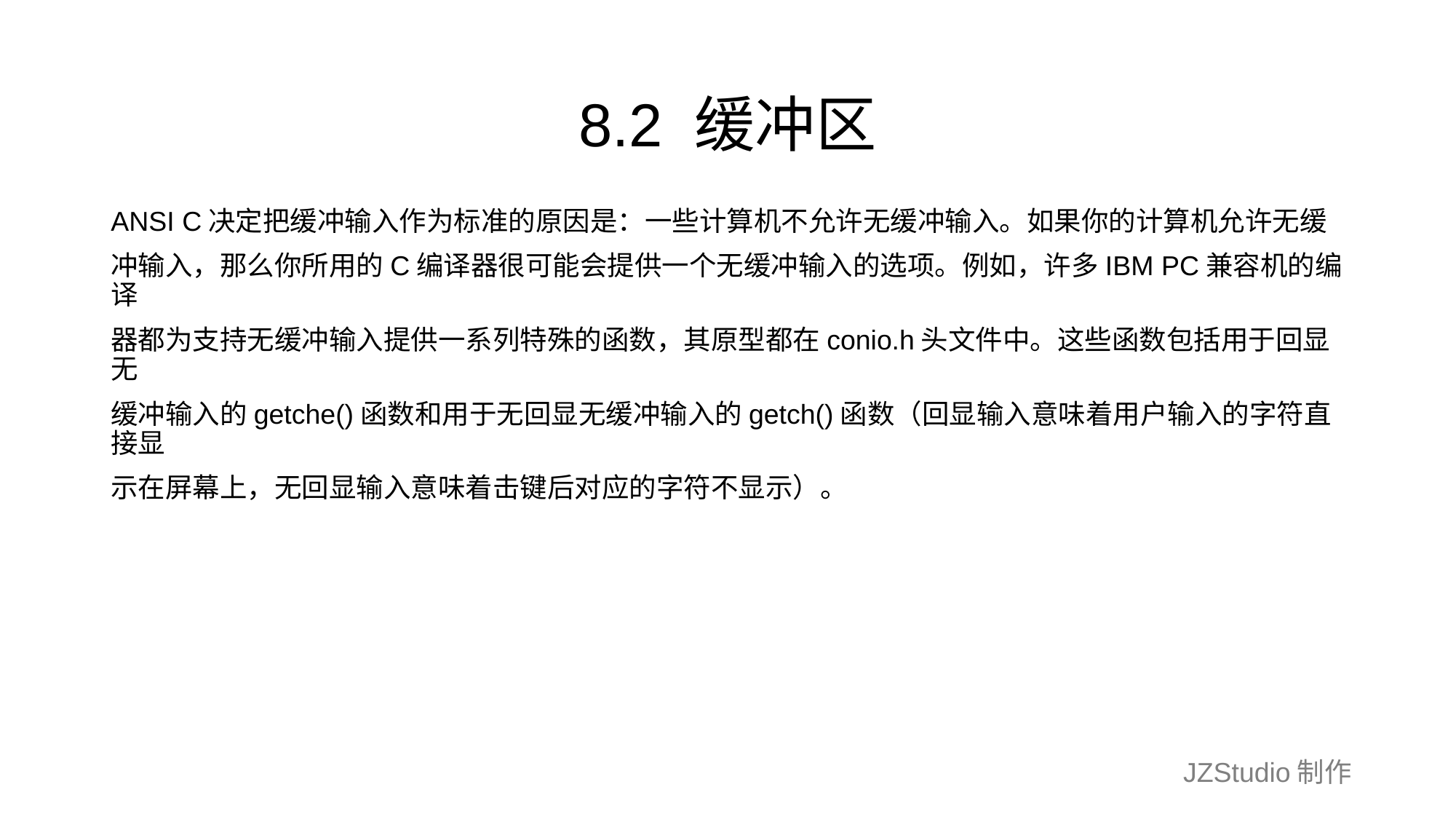

# 8.2 缓冲区
ANSI C决定把缓冲输入作为标准的原因是：一些计算机不允许无缓冲输入。如果你的计算机允许无缓
冲输入，那么你所用的C编译器很可能会提供一个无缓冲输入的选项。例如，许多IBM PC兼容机的编译
器都为支持无缓冲输入提供一系列特殊的函数，其原型都在conio.h头文件中。这些函数包括用于回显无
缓冲输入的getche()函数和用于无回显无缓冲输入的getch()函数（回显输入意味着用户输入的字符直接显
示在屏幕上，无回显输入意味着击键后对应的字符不显示）。